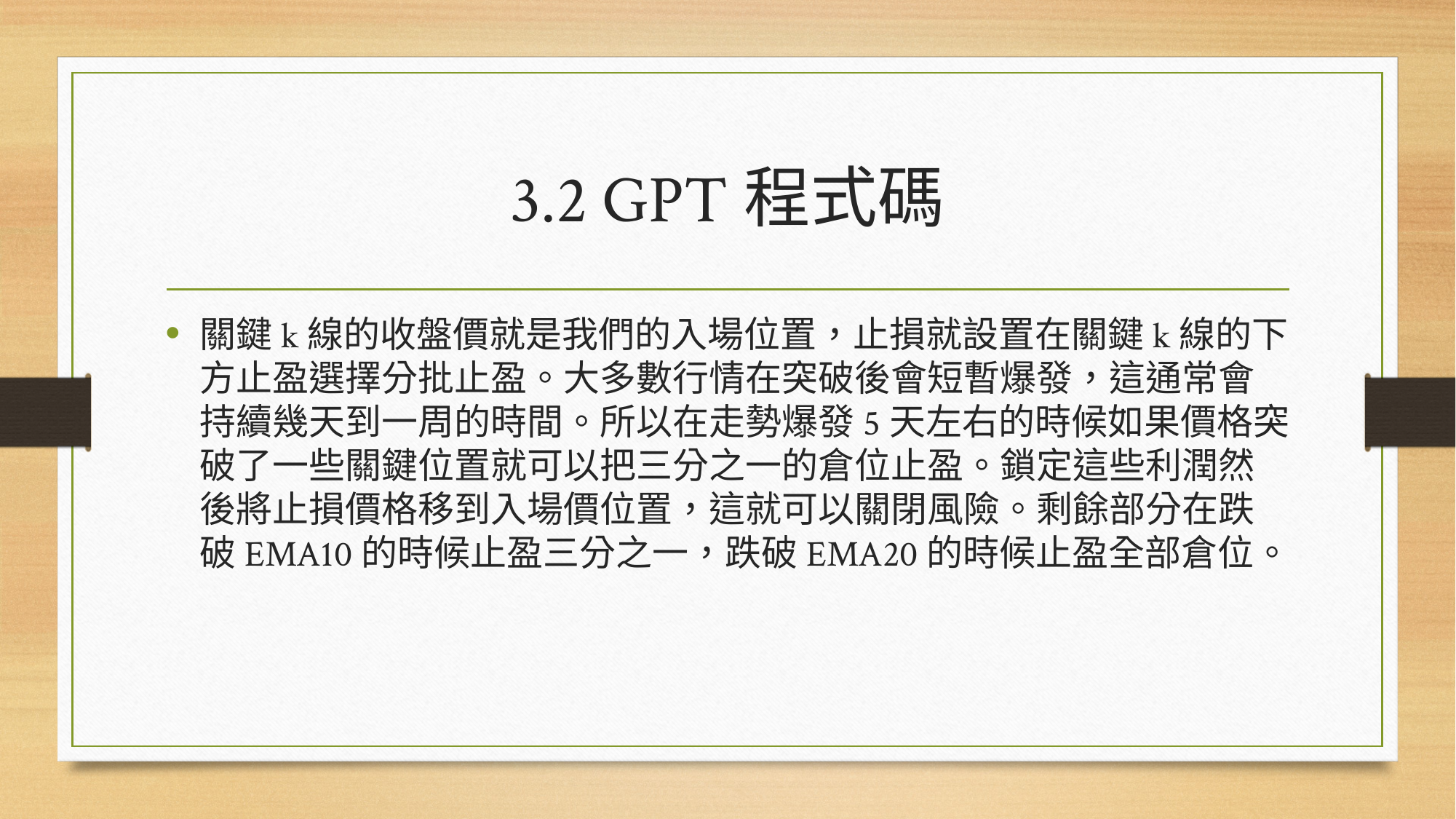

# 3.2 GPT程式碼
關鍵k線的收盤價就是我們的入場位置，止損就設置在關鍵k線的下方止盈選擇分批止盈。大多數行情在突破後會短暫爆發，這通常會持續幾天到一周的時間。所以在走勢爆發5天左右的時候如果價格突破了一些關鍵位置就可以把三分之一的倉位止盈。鎖定這些利潤然後將止損價格移到入場價位置，這就可以關閉風險。剩餘部分在跌破EMA10的時候止盈三分之一，跌破EMA20的時候止盈全部倉位。